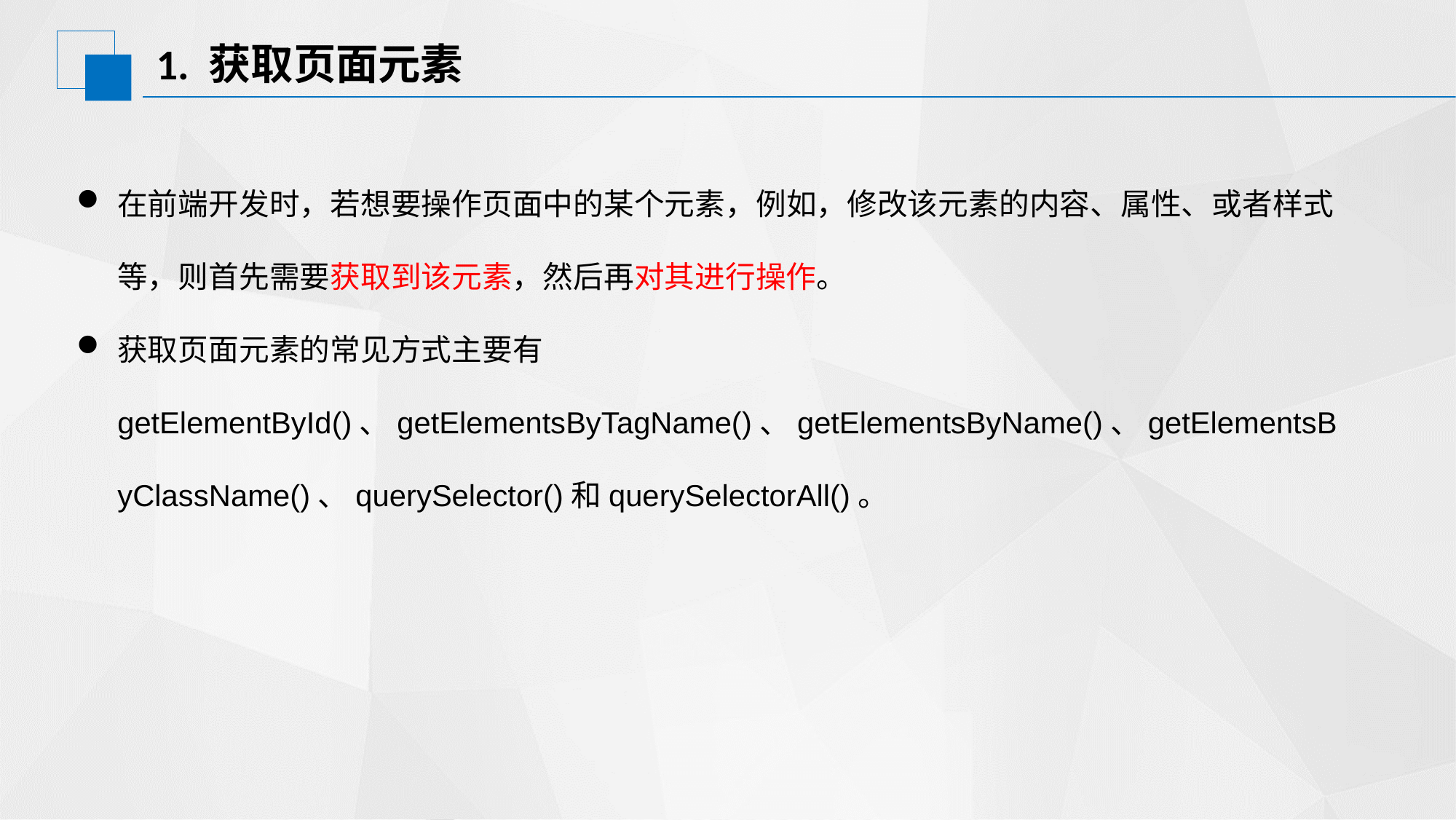

# 1. 获取页面元素
在前端开发时，若想要操作页面中的某个元素，例如，修改该元素的内容、属性、或者样式等，则首先需要获取到该元素，然后再对其进行操作。
获取页面元素的常见方式主要有getElementById()、getElementsByTagName()、getElementsByName()、getElementsByClassName()、querySelector()和querySelectorAll()。